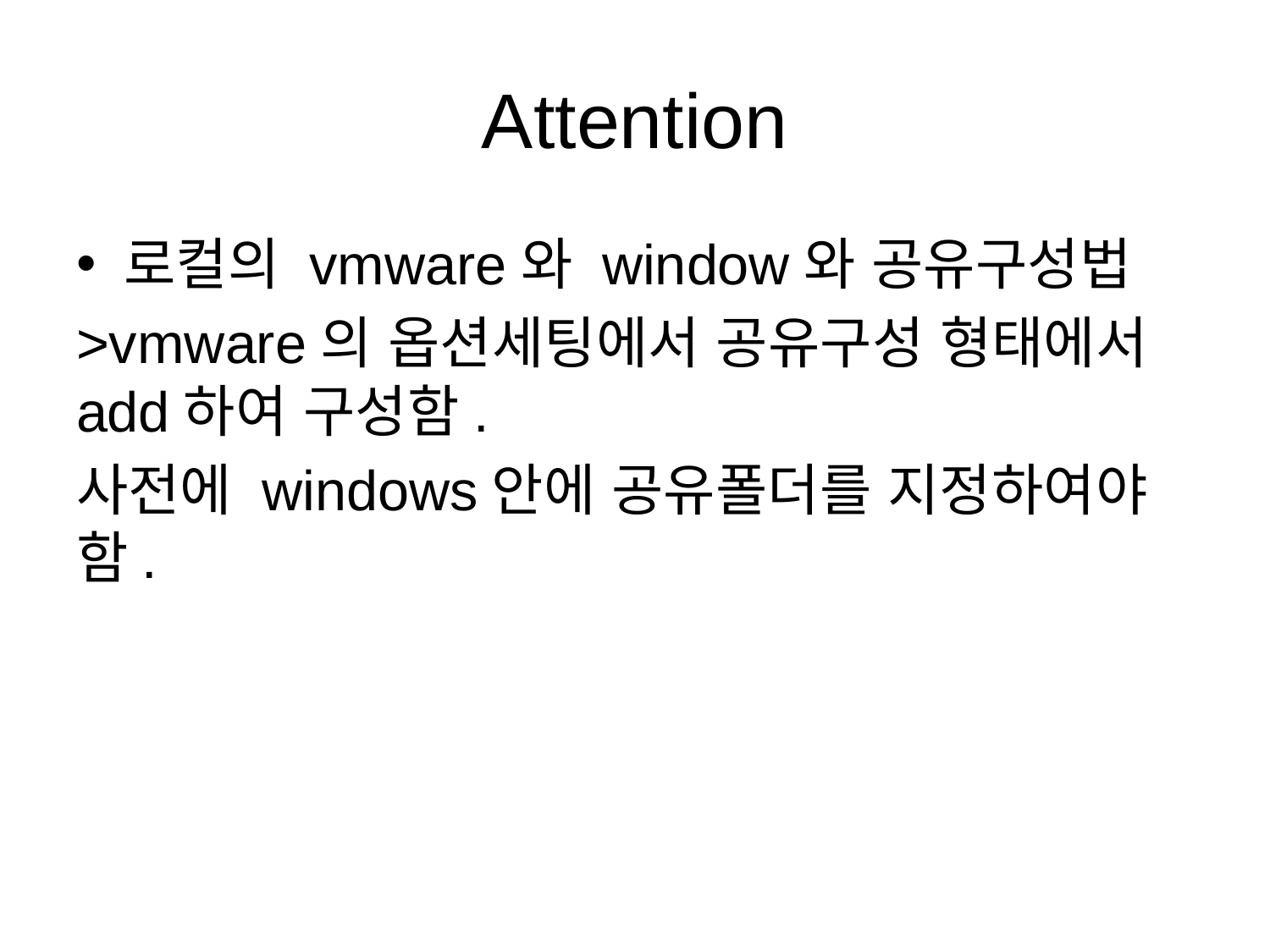

# Attention
로컬의 vmware와 window와 공유구성법
>vmware의 옵션세팅에서 공유구성 형태에서 add하여 구성함.
사전에 windows안에 공유폴더를 지정하여야 함.